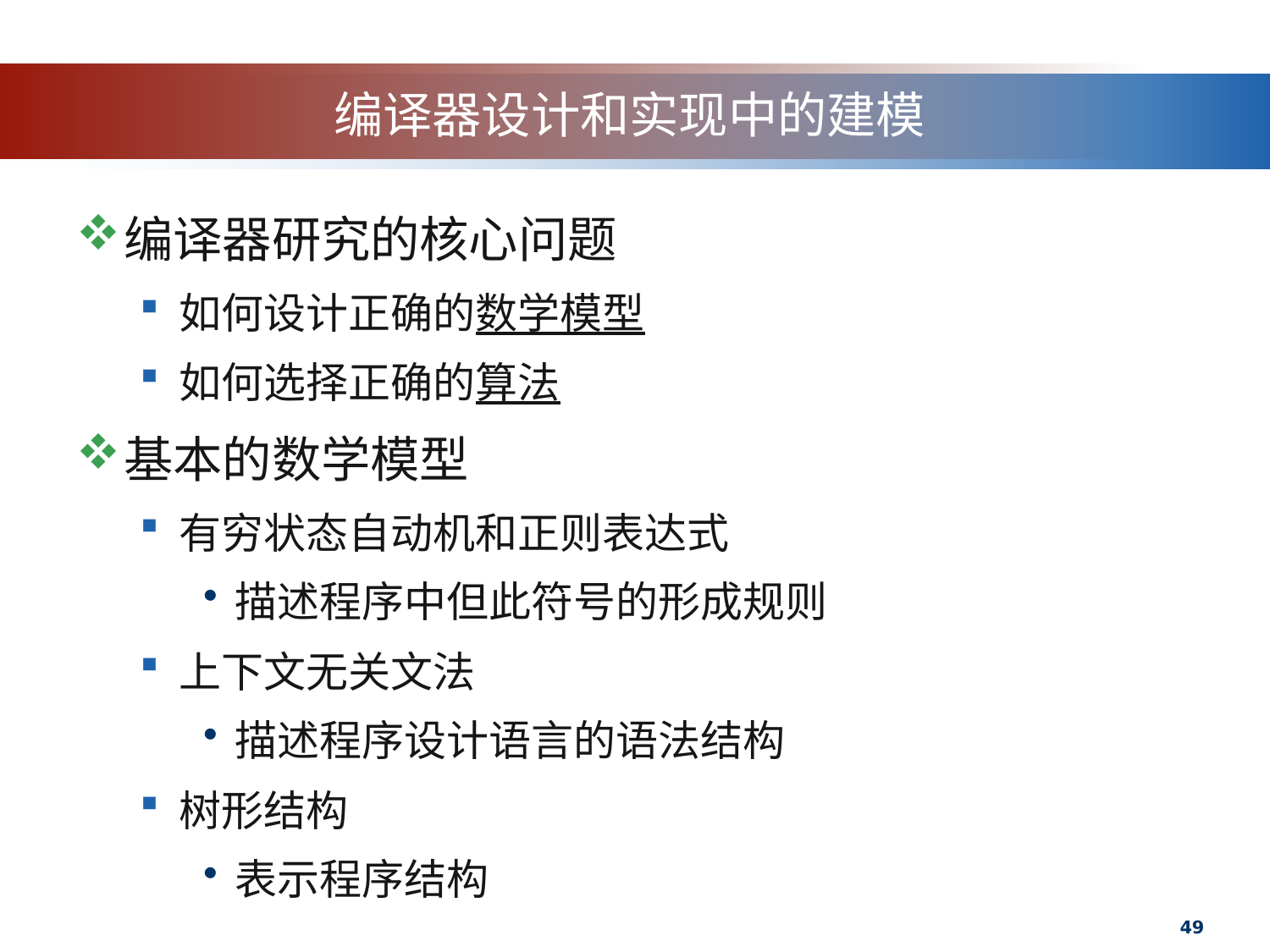

# 编译器设计和实现中的建模
编译器研究的核心问题
如何设计正确的数学模型
如何选择正确的算法
基本的数学模型
有穷状态自动机和正则表达式
描述程序中但此符号的形成规则
上下文无关文法
描述程序设计语言的语法结构
树形结构
表示程序结构
49